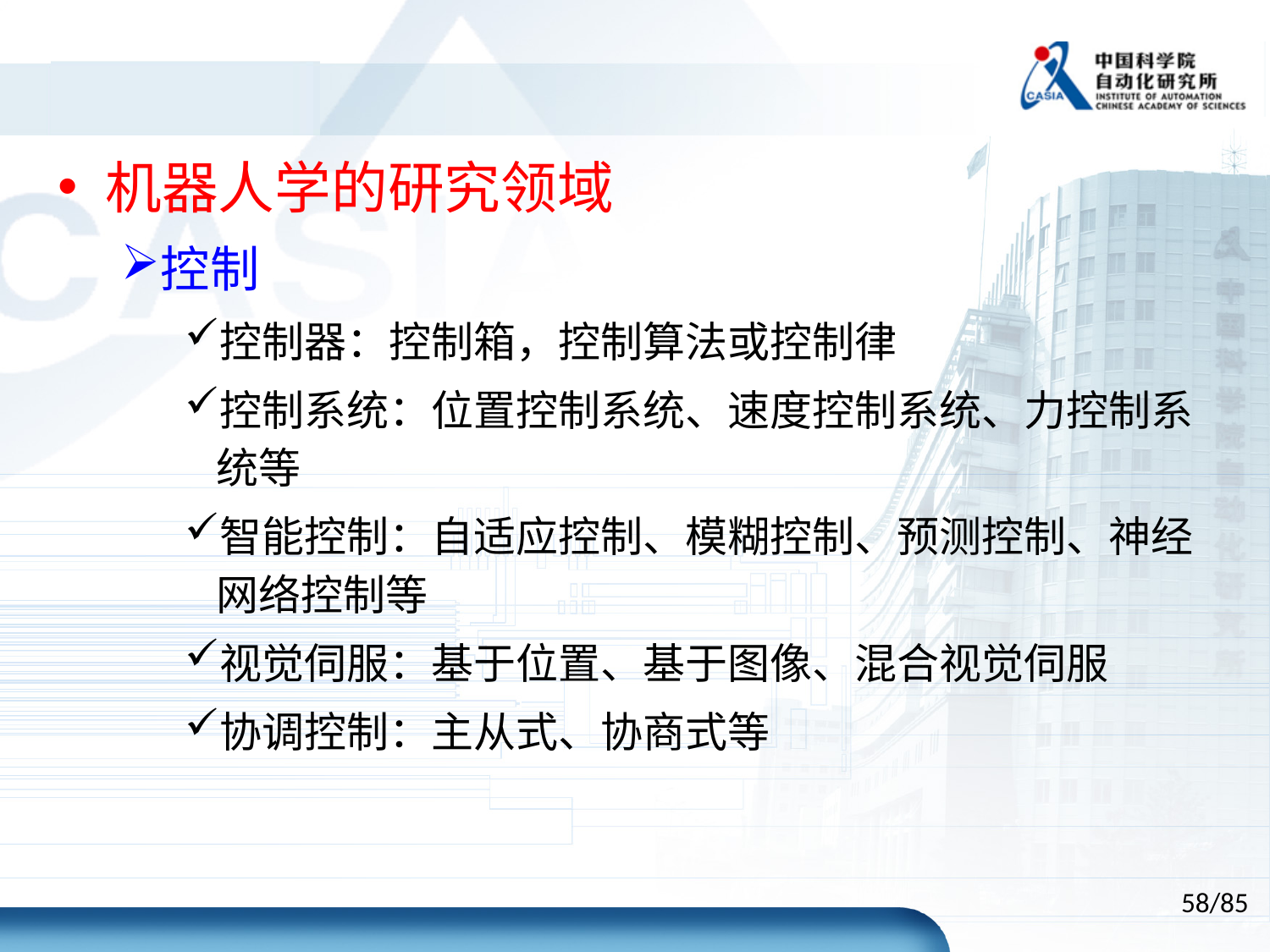

机器人学的研究领域
控制
控制器：控制箱，控制算法或控制律
控制系统：位置控制系统、速度控制系统、力控制系统等
智能控制：自适应控制、模糊控制、预测控制、神经网络控制等
视觉伺服：基于位置、基于图像、混合视觉伺服
协调控制：主从式、协商式等
58/85